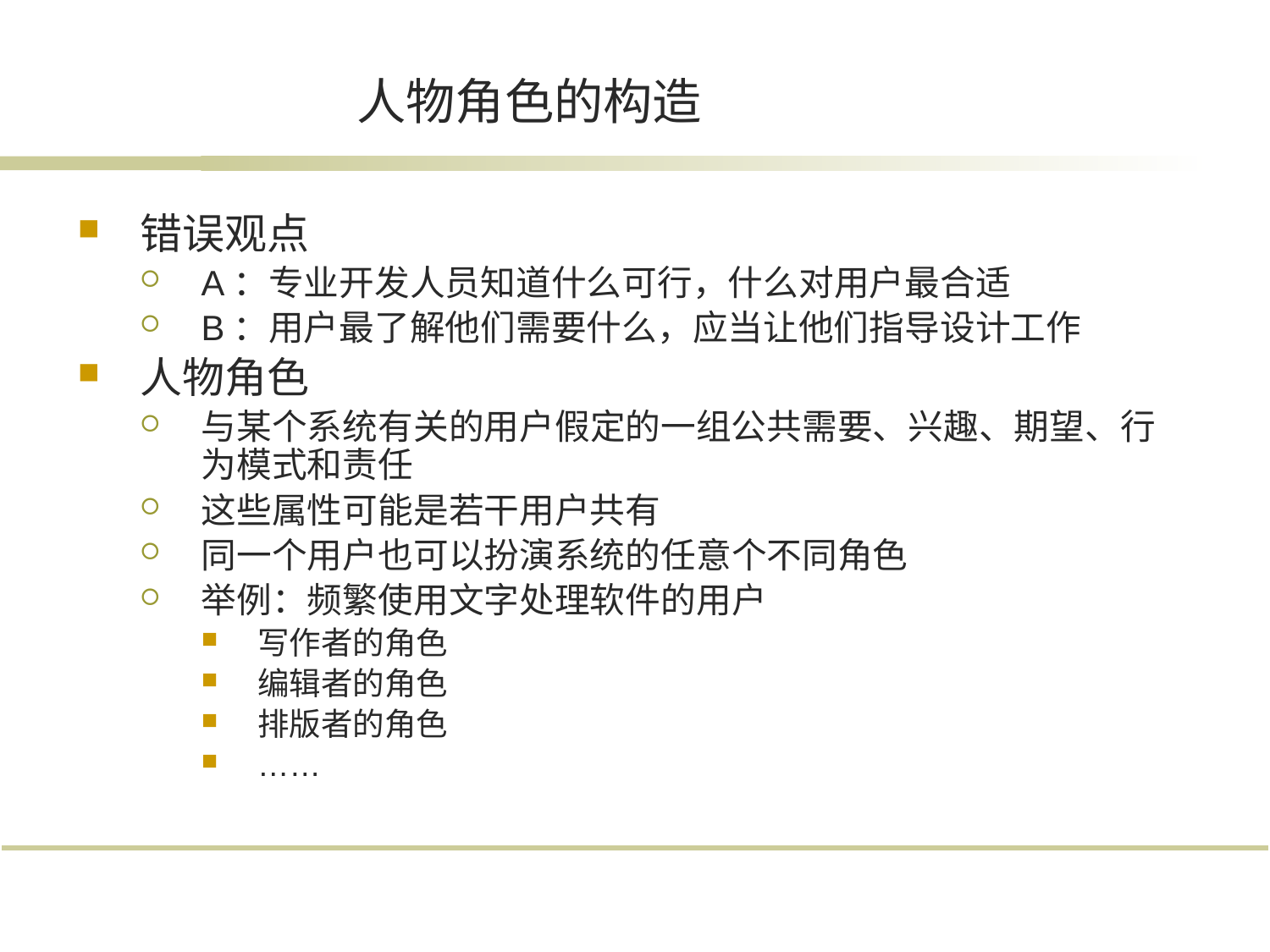

# 人物角色的构造
错误观点
A：专业开发人员知道什么可行，什么对用户最合适
B：用户最了解他们需要什么，应当让他们指导设计工作
人物角色
与某个系统有关的用户假定的一组公共需要、兴趣、期望、行为模式和责任
这些属性可能是若干用户共有
同一个用户也可以扮演系统的任意个不同角色
举例：频繁使用文字处理软件的用户
写作者的角色
编辑者的角色
排版者的角色
……